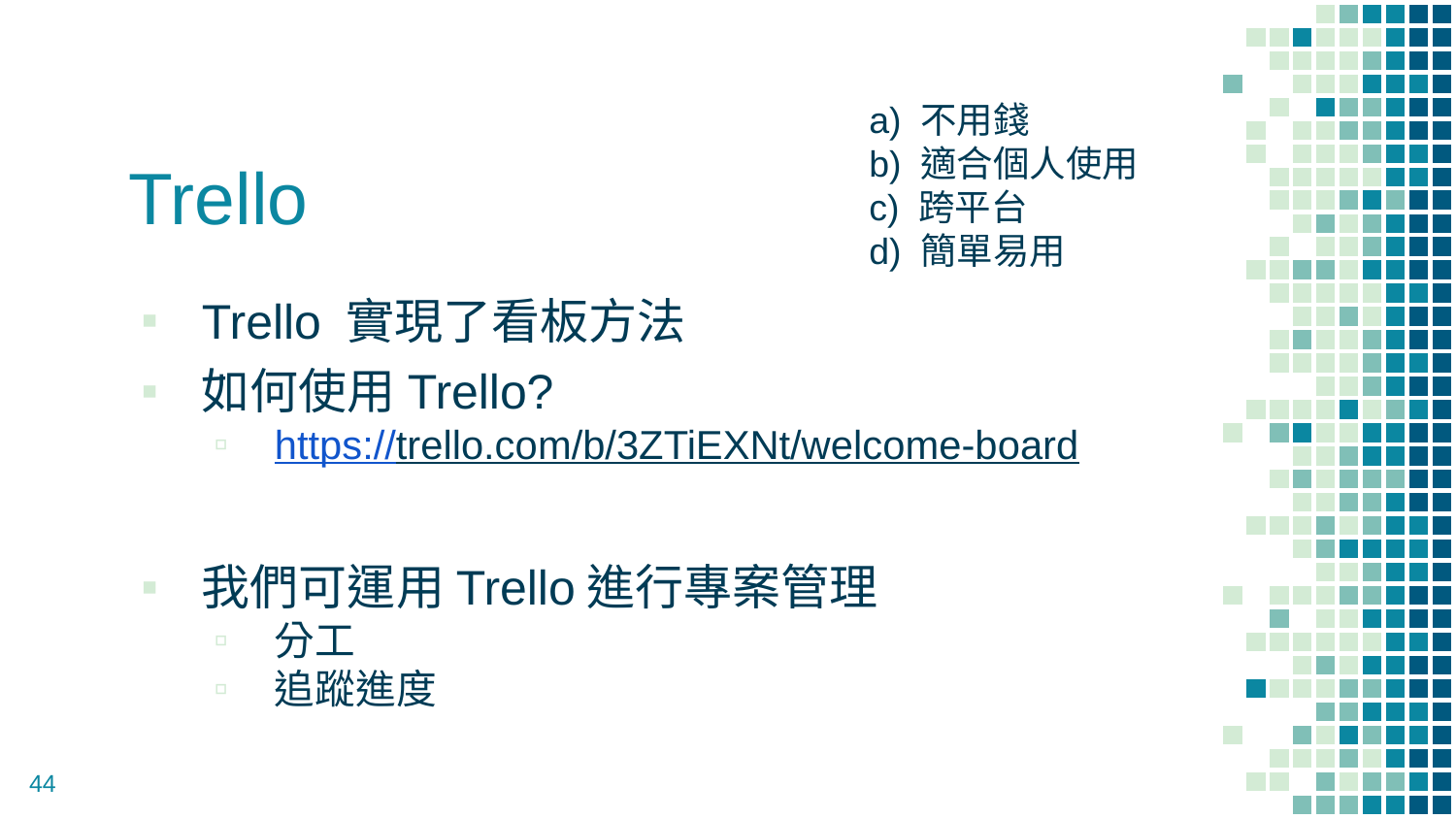

a) 不用錢
b) 適合個人使用
c) 跨平台
d) 簡單易用
# Trello
Trello 實現了看板方法
如何使用Trello?
https://trello.com/b/3ZTiEXNt/welcome-board

我們可運用Trello進行專案管理
分工
追蹤進度

44